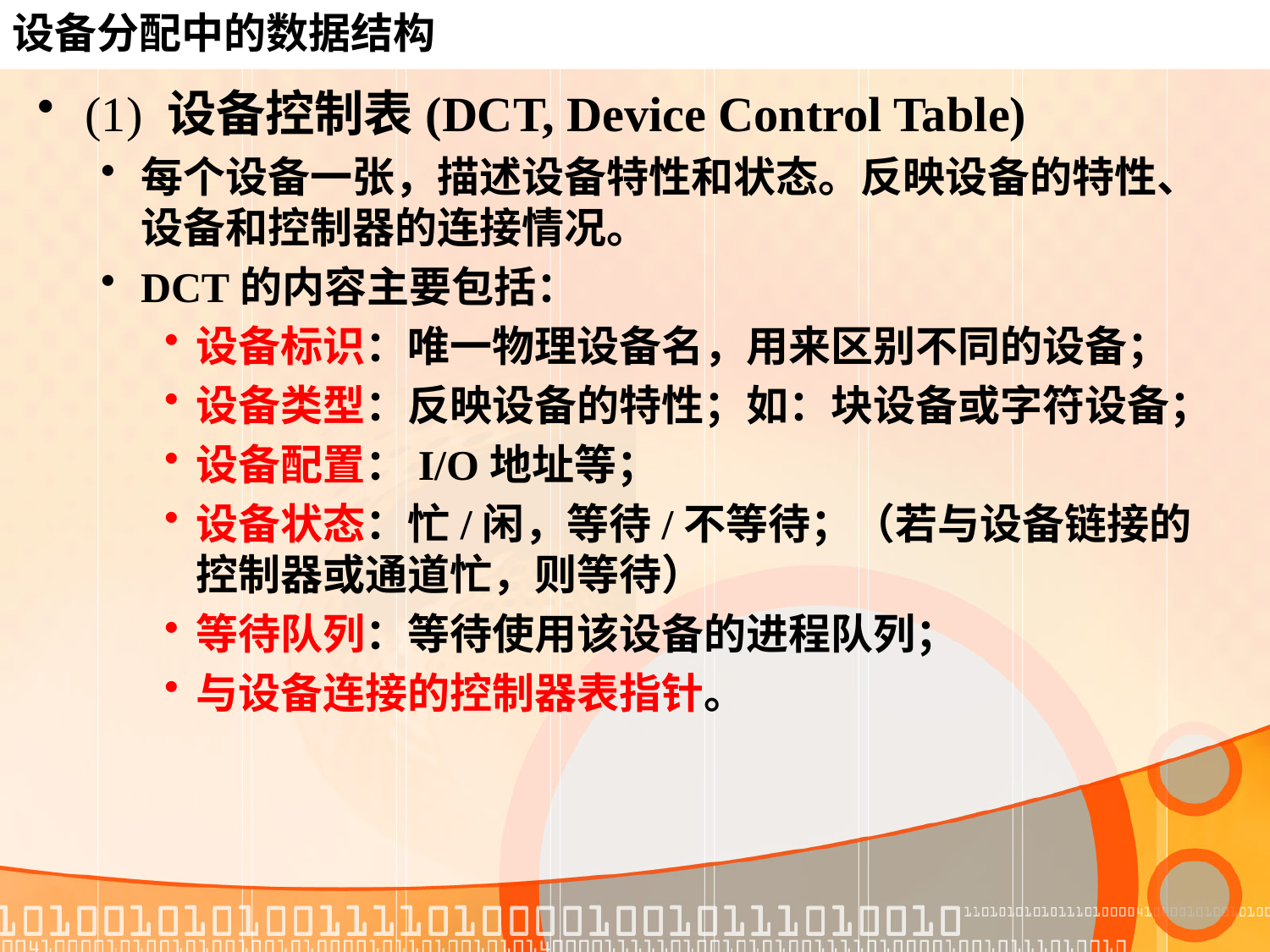

# 设备分配中的数据结构
(1) 设备控制表(DCT, Device Control Table)
每个设备一张，描述设备特性和状态。反映设备的特性、设备和控制器的连接情况。
DCT的内容主要包括：
设备标识：唯一物理设备名，用来区别不同的设备；
设备类型：反映设备的特性；如：块设备或字符设备；
设备配置：I/O地址等；
设备状态：忙/闲，等待/不等待；（若与设备链接的控制器或通道忙，则等待）
等待队列：等待使用该设备的进程队列；
与设备连接的控制器表指针。